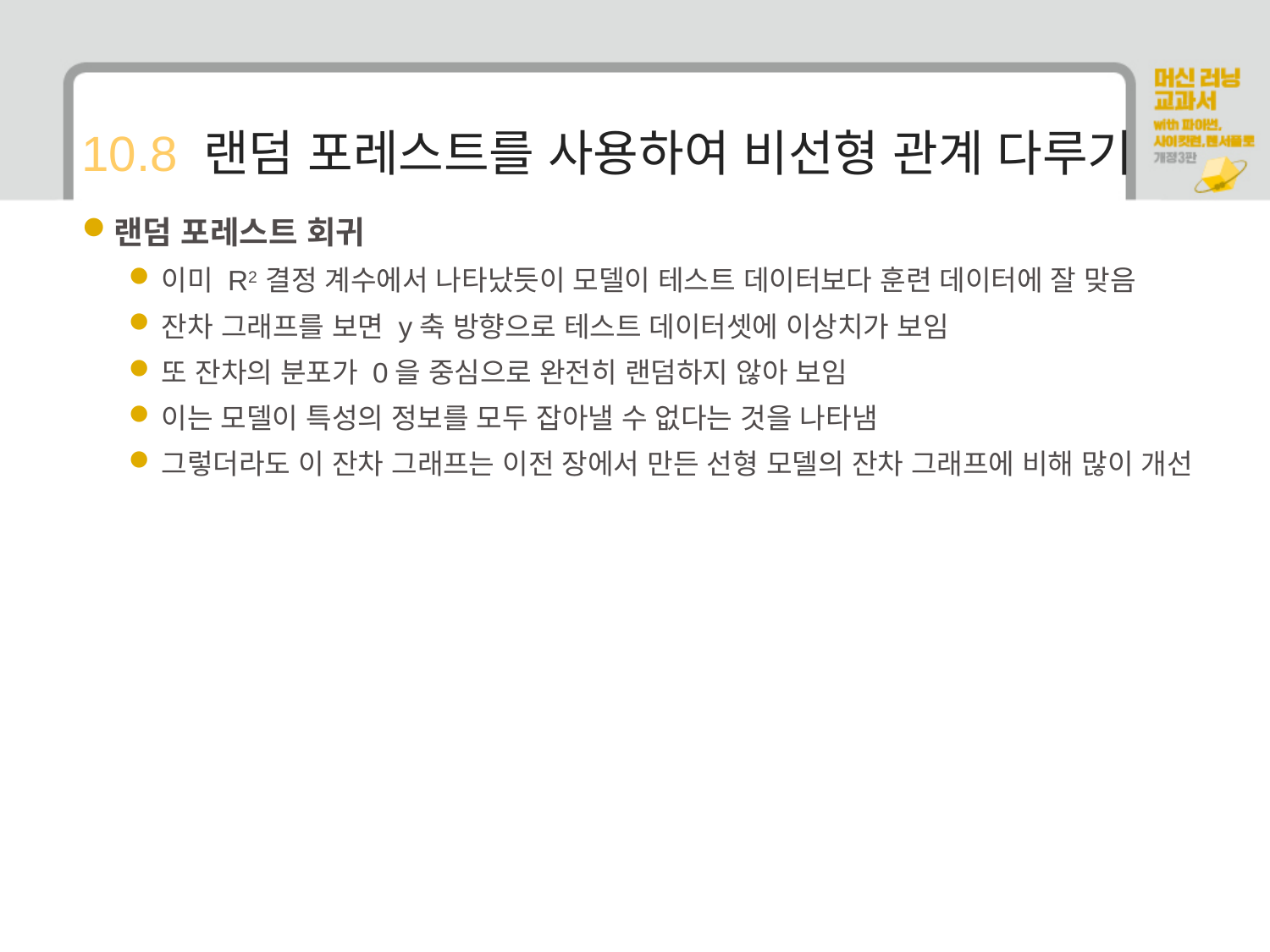

# 10.8 랜덤 포레스트를 사용하여 비선형 관계 다루기
랜덤 포레스트 회귀
이미 R2 결정 계수에서 나타났듯이 모델이 테스트 데이터보다 훈련 데이터에 잘 맞음
잔차 그래프를 보면 y축 방향으로 테스트 데이터셋에 이상치가 보임
또 잔차의 분포가 0을 중심으로 완전히 랜덤하지 않아 보임
이는 모델이 특성의 정보를 모두 잡아낼 수 없다는 것을 나타냄
그렇더라도 이 잔차 그래프는 이전 장에서 만든 선형 모델의 잔차 그래프에 비해 많이 개선